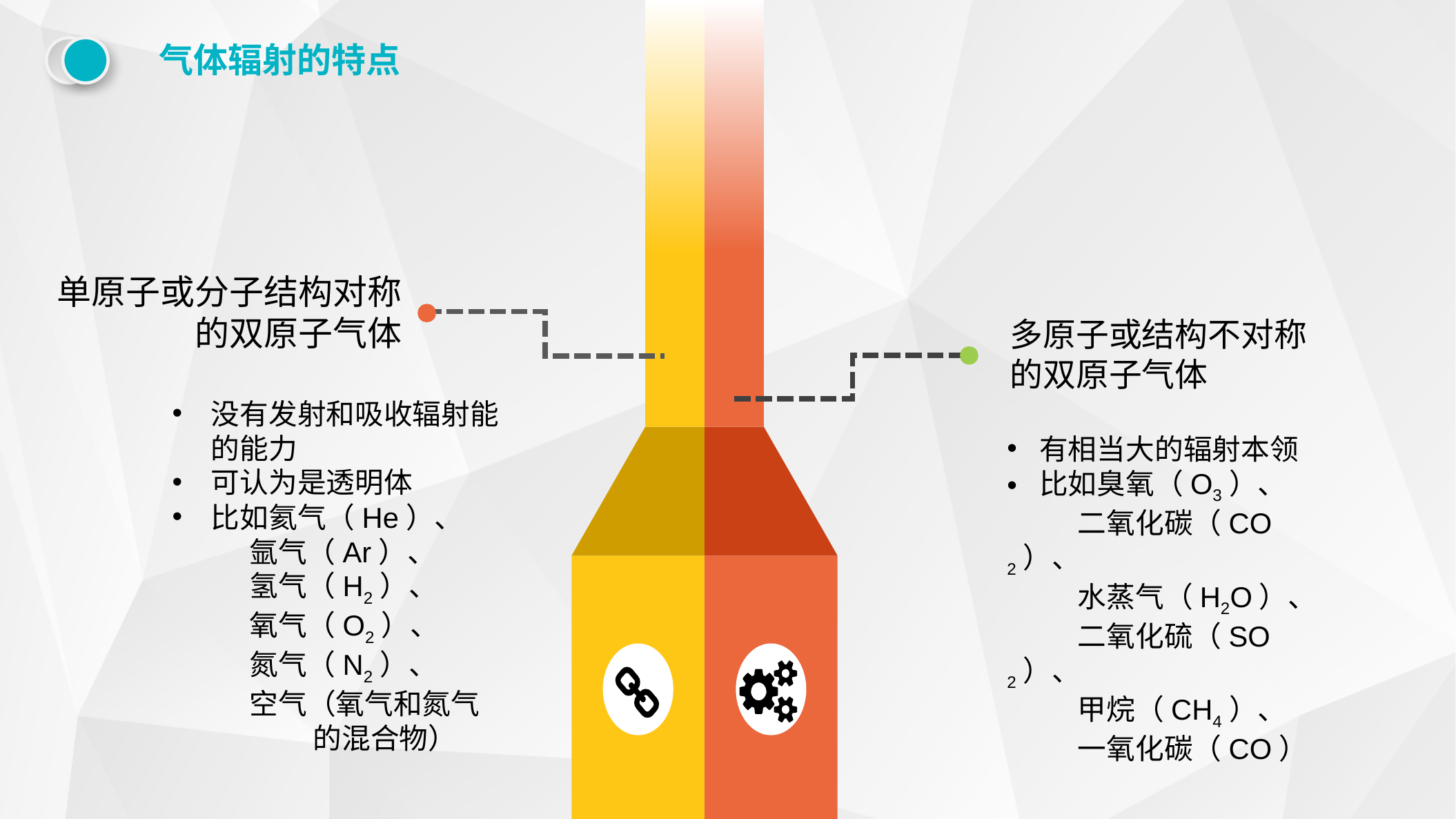

气体辐射的特点

单原子或分子结构对称的双原子气体

没有发射和吸收辐射能的能力
可认为是透明体
比如氦气（He）、
           氩气（Ar）、
           氢气（H2）、
           氧气（O2）、
           氮气（N2）、
           空气（氧气和氮气
                     的混合物）
多原子或结构不对称的双原子气体

有相当大的辐射本领
比如臭氧（O3）、
          二氧化碳（CO2）、
          水蒸气（H2O）、
          二氧化硫（SO2）、
          甲烷（CH4）、
          一氧化碳（CO）